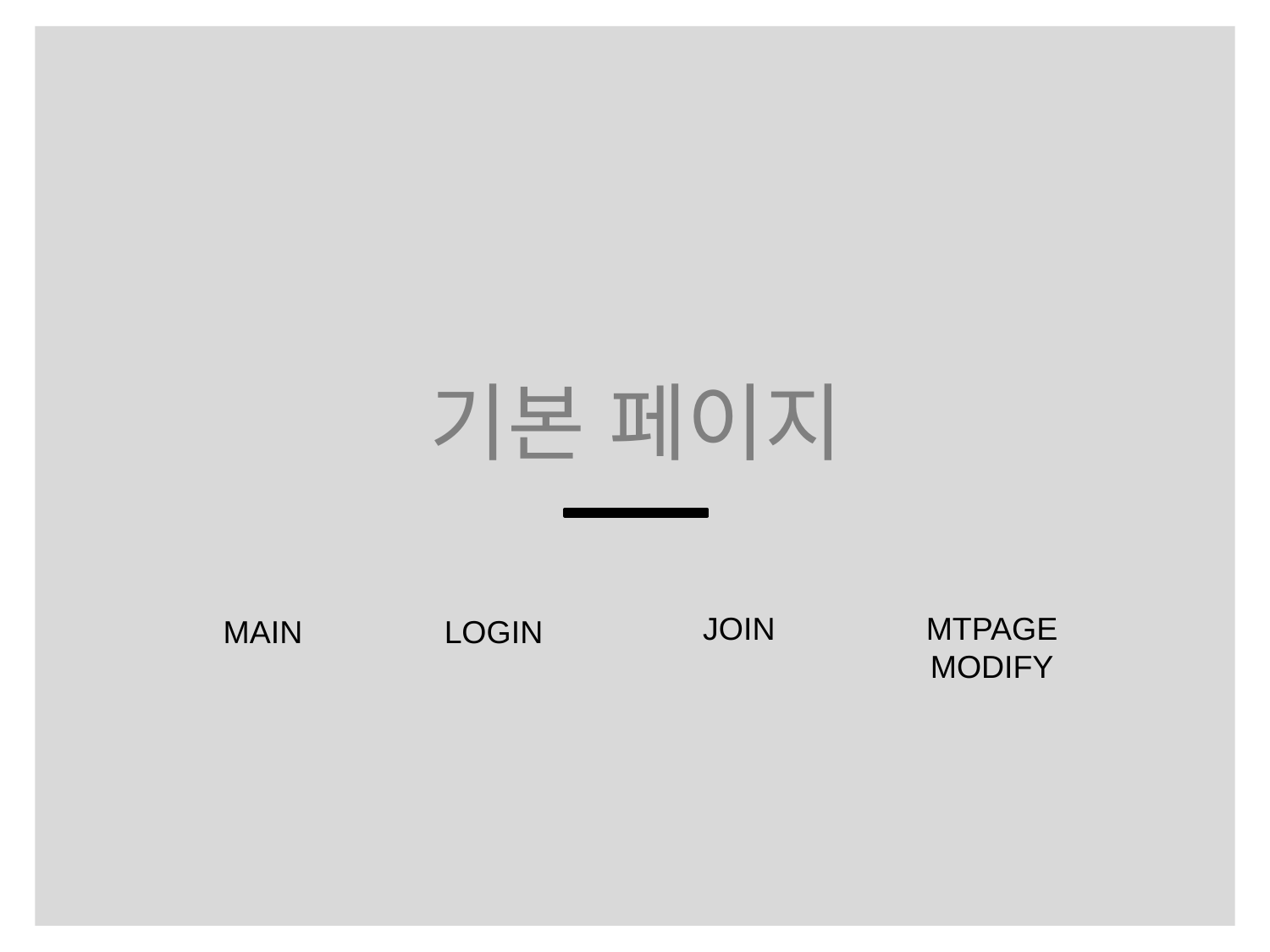

#
기본 페이지

JOIN
MTPAGE
MODIFY
MAIN
LOGIN